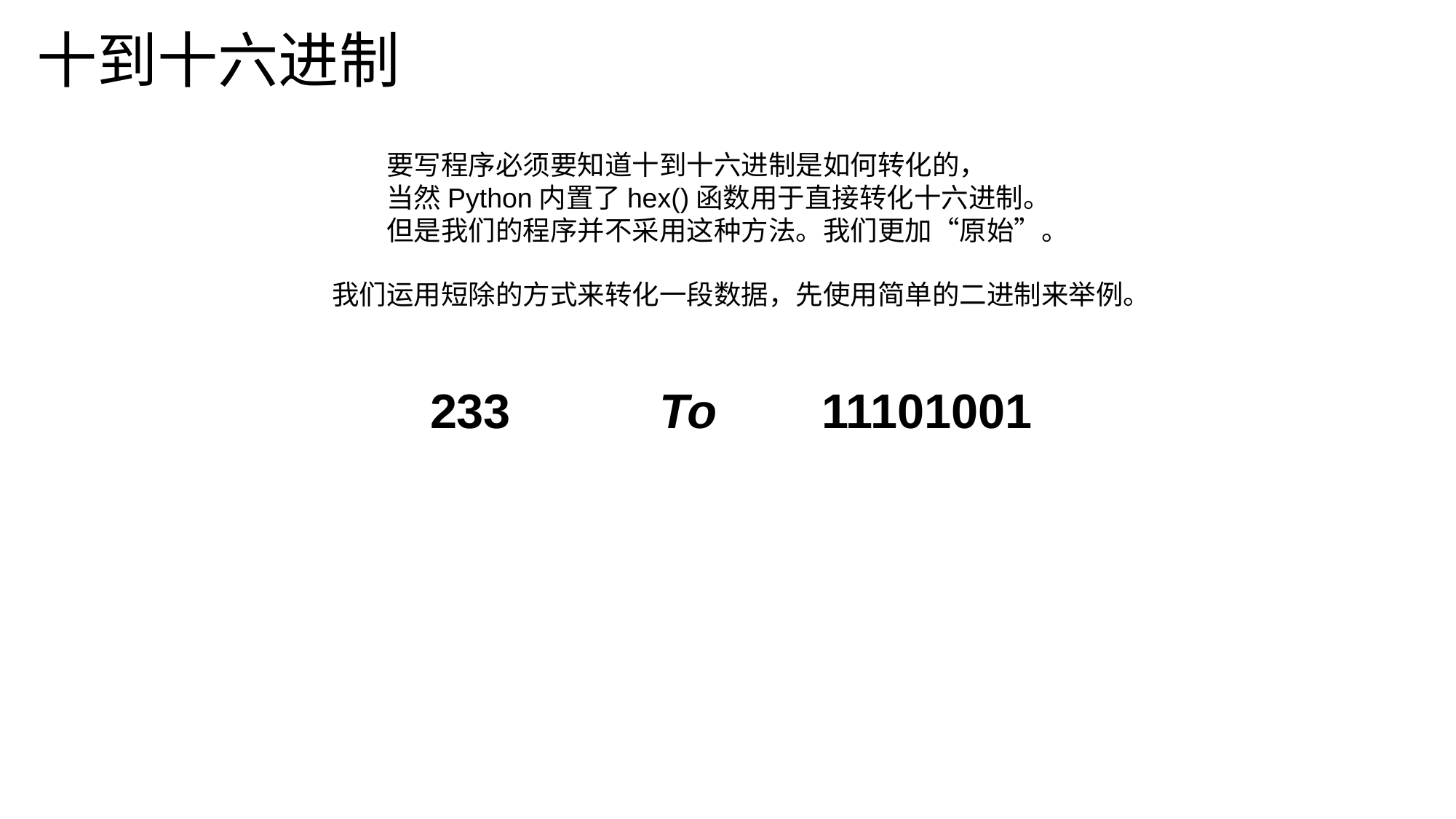

十到十六进制
要写程序必须要知道十到十六进制是如何转化的，
当然Python内置了hex()函数用于直接转化十六进制。
但是我们的程序并不采用这种方法。我们更加“原始”。
我们运用短除的方式来转化一段数据，先使用简单的二进制来举例。
To
11101001
233